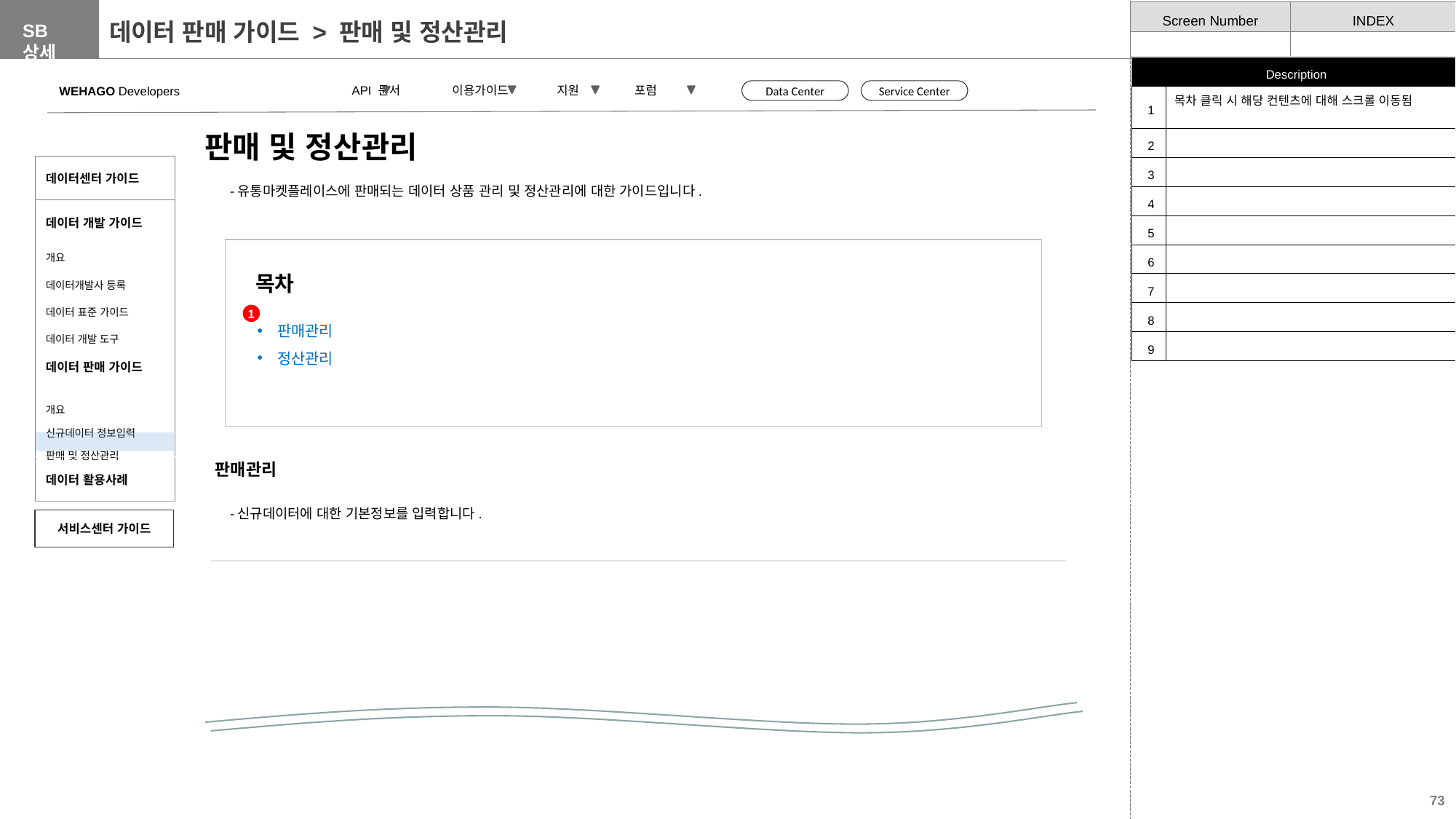

# 데이터 판매 가이드 > 판매 및 정산관리
| Description |  |
| --- | --- |
| 1 | 목차 클릭 시 해당 컨텐츠에 대해 스크롤 이동됨 |
| 2 |  |
| 3 |  |
| 4 |  |
| 5 |  |
| 6 |  |
| 7 |  |
| 8 |  |
| 9 |  |
   API 문서               이용가이드              지원                포럼
WEHAGO Developers
Data Center
Service Center

판매 및 정산관리
| 데이터센터 가이드 |
| --- |
| 데이터 개발 가이드 |
| 개요 데이터개발사 등록 데이터 표준 가이드 데이터 개발 도구 |
| 데이터 판매 가이드 |
| 개요 신규데이터 정보입력 판매 및 정산관리 |
| 데이터 활용사례 |
-유통마켓플레이스에 판매되는 데이터 상품 관리 및 정산관리에 대한 가이드입니다.

목차
1
판매관리
정산관리

판매관리
-신규데이터에 대한 기본정보를 입력합니다.
서비스센터 가이드